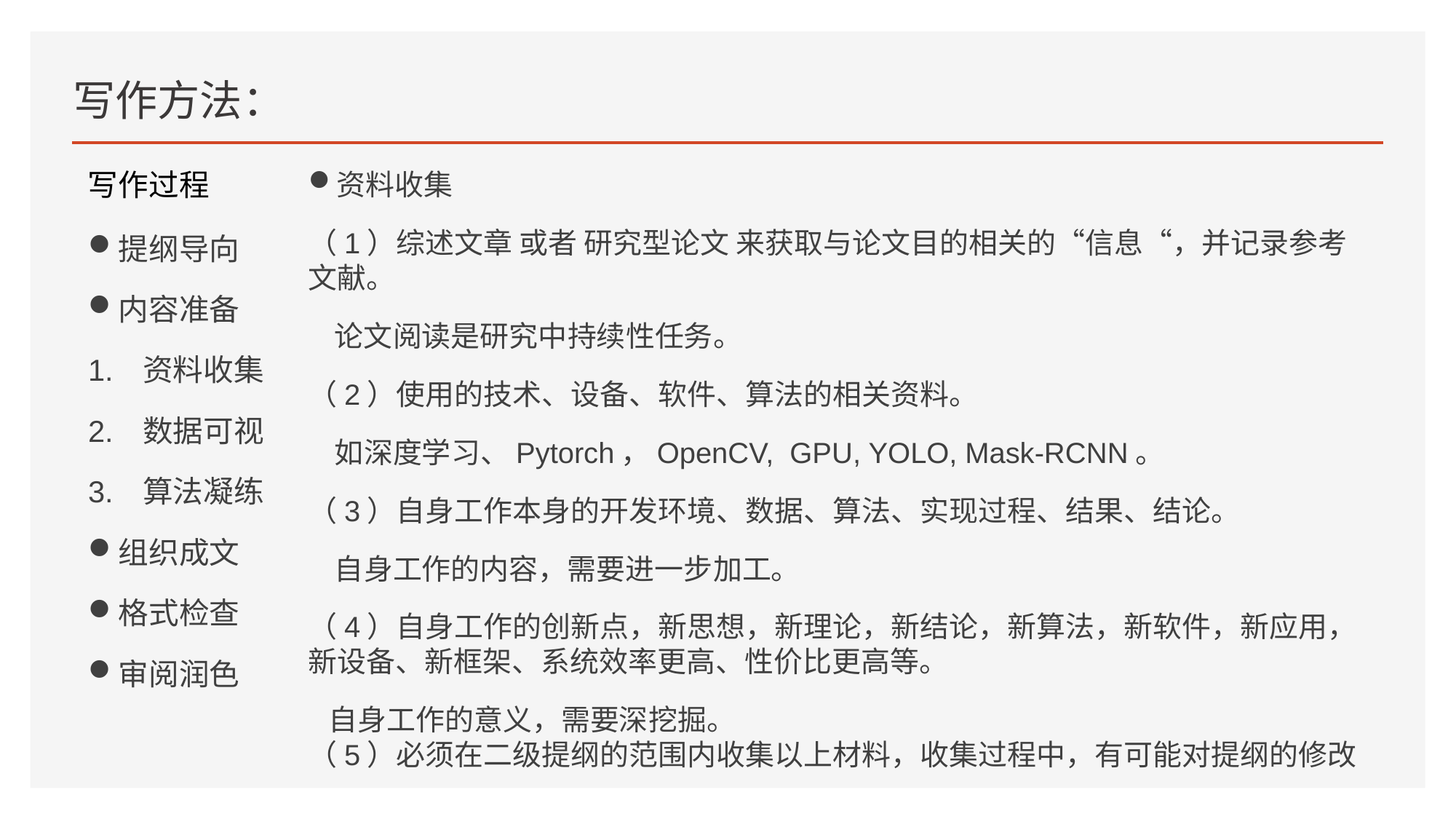

# 写作方法：
写作过程
资料收集
（1）综述文章 或者 研究型论文 来获取与论文目的相关的“信息“，并记录参考文献。
   论文阅读是研究中持续性任务。
（2）使用的技术、设备、软件、算法的相关资料。
   如深度学习、Pytorch，OpenCV,  GPU, YOLO, Mask-RCNN。
（3）自身工作本身的开发环境、数据、算法、实现过程、结果、结论。
   自身工作的内容，需要进一步加工。
（4）自身工作的创新点，新思想，新理论，新结论，新算法，新软件，新应用，新设备、新框架、系统效率更高、性价比更高等。
  自身工作的意义，需要深挖掘。
（5）必须在二级提纲的范围内收集以上材料，收集过程中，有可能对提纲的修改

提纲导向
内容准备
资料收集
数据可视
算法凝练
组织成文
格式检查
审阅润色